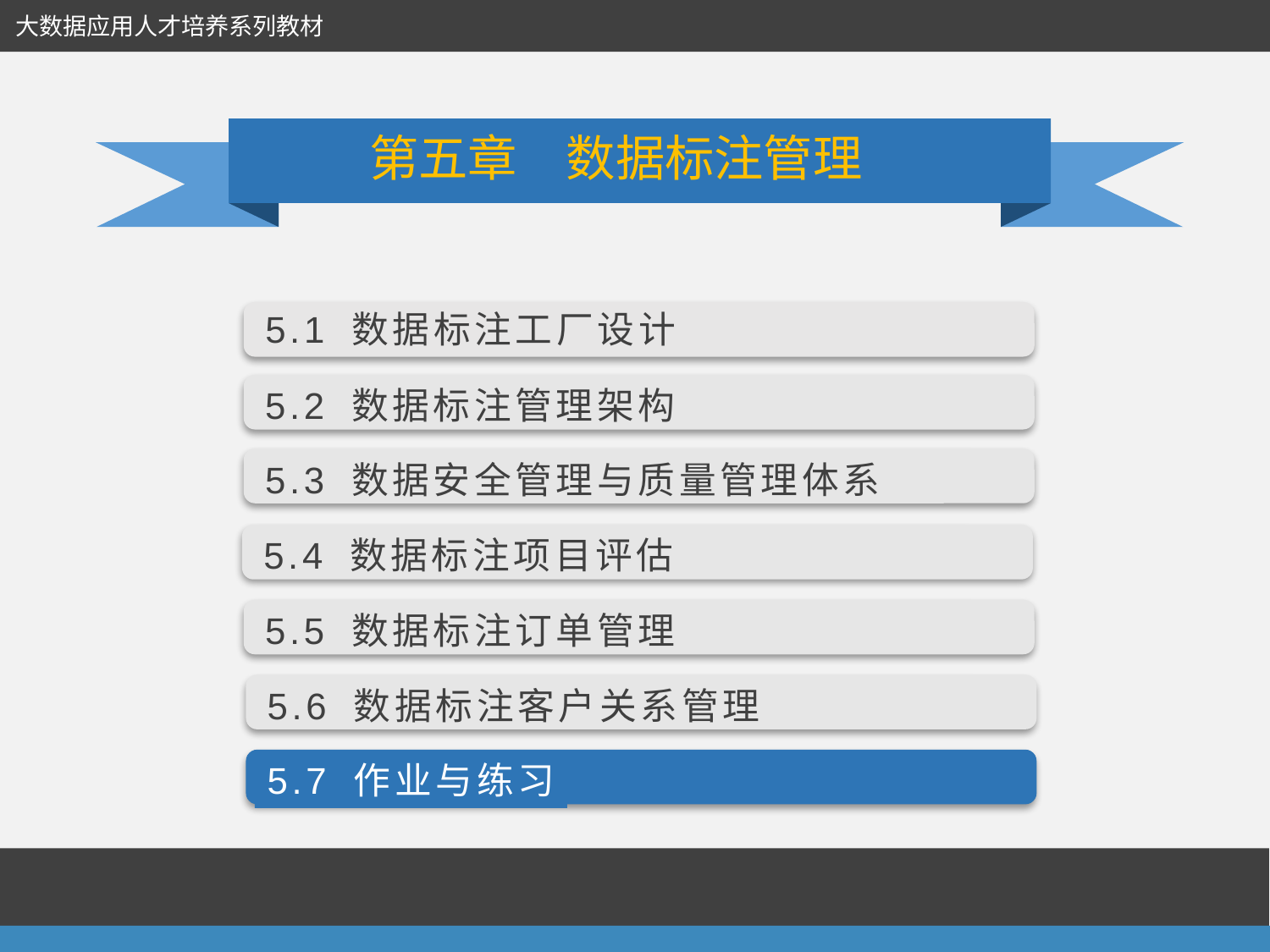

大数据应用人才培养系列教材

第五章　数据标注管理
5.1 数据标注工厂设计

5.2 数据标注管理架构

5.3 数据安全管理与质量管理体系

5.4 数据标注项目评估

5.5 数据标注订单管理

5.6 数据标注客户关系管理

5.7 作业与练习